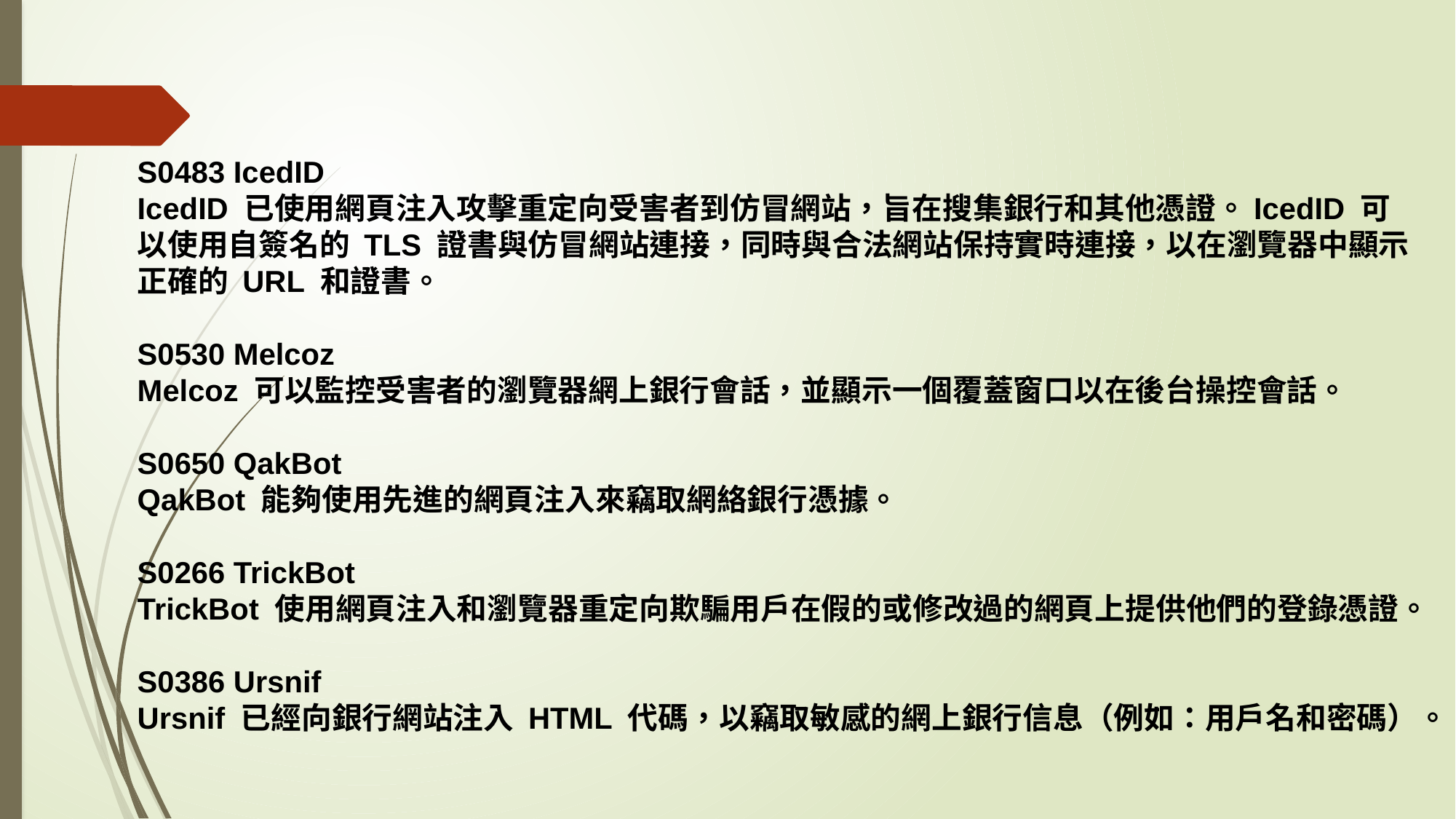

S0483 IcedID
IcedID 已使用網頁注入攻擊重定向受害者到仿冒網站，旨在搜集銀行和其他憑證。IcedID 可以使用自簽名的 TLS 證書與仿冒網站連接，同時與合法網站保持實時連接，以在瀏覽器中顯示正確的 URL 和證書。

S0530 Melcoz
Melcoz 可以監控受害者的瀏覽器網上銀行會話，並顯示一個覆蓋窗口以在後台操控會話。

S0650 QakBot
QakBot 能夠使用先進的網頁注入來竊取網絡銀行憑據。

S0266 TrickBot
TrickBot 使用網頁注入和瀏覽器重定向欺騙用戶在假的或修改過的網頁上提供他們的登錄憑證。

S0386 Ursnif
Ursnif 已經向銀行網站注入 HTML 代碼，以竊取敏感的網上銀行信息（例如：用戶名和密碼）。